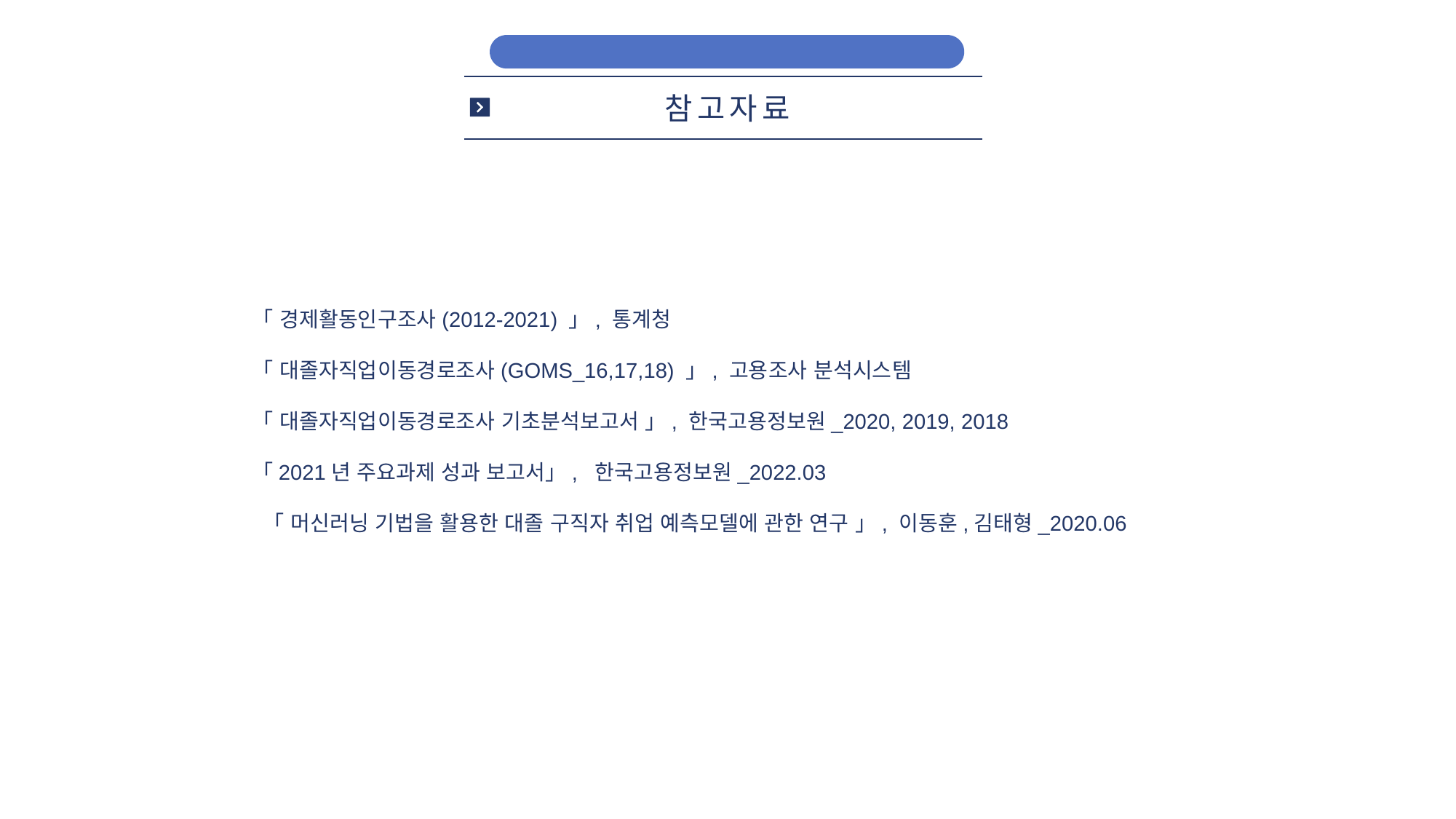

대졸 구직자 변수분석 및 취업예측 모델
참고자료

「 경제활동인구조사(2012-2021) 」, 통계청

「 대졸자직업이동경로조사(GOMS_16,17,18) 」, 고용조사 분석시스템

「 대졸자직업이동경로조사 기초분석보고서 」, 한국고용정보원_2020, 2019, 2018

「2021년 주요과제 성과 보고서」,  한국고용정보원_2022.03

 「 머신러닝 기법을 활용한 대졸 구직자 취업 예측모델에 관한 연구 」, 이동훈,김태형_2020.06